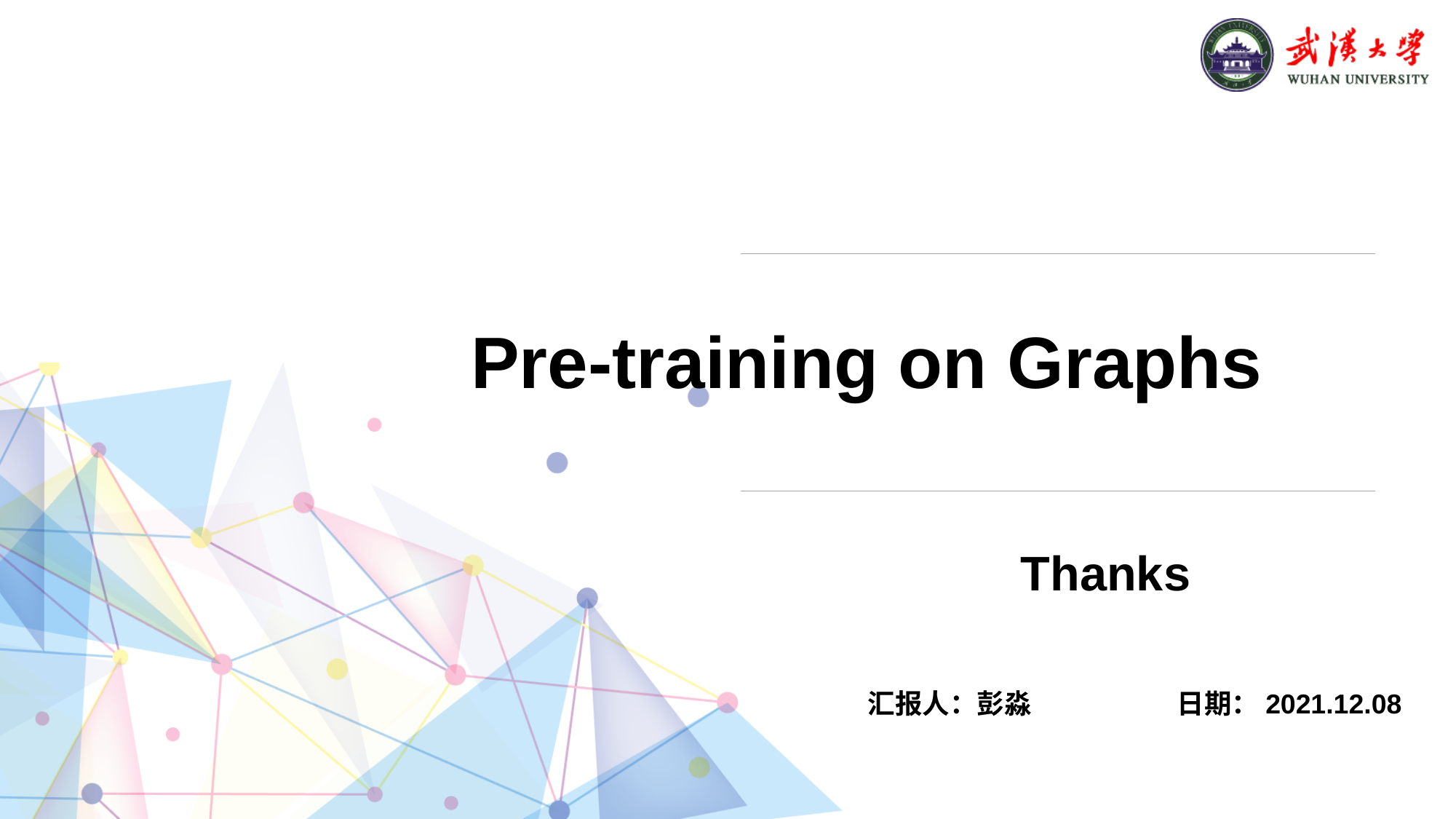

Pre-training on Graphs
# Thanks
汇报人：彭淼
日期：2021.12.08